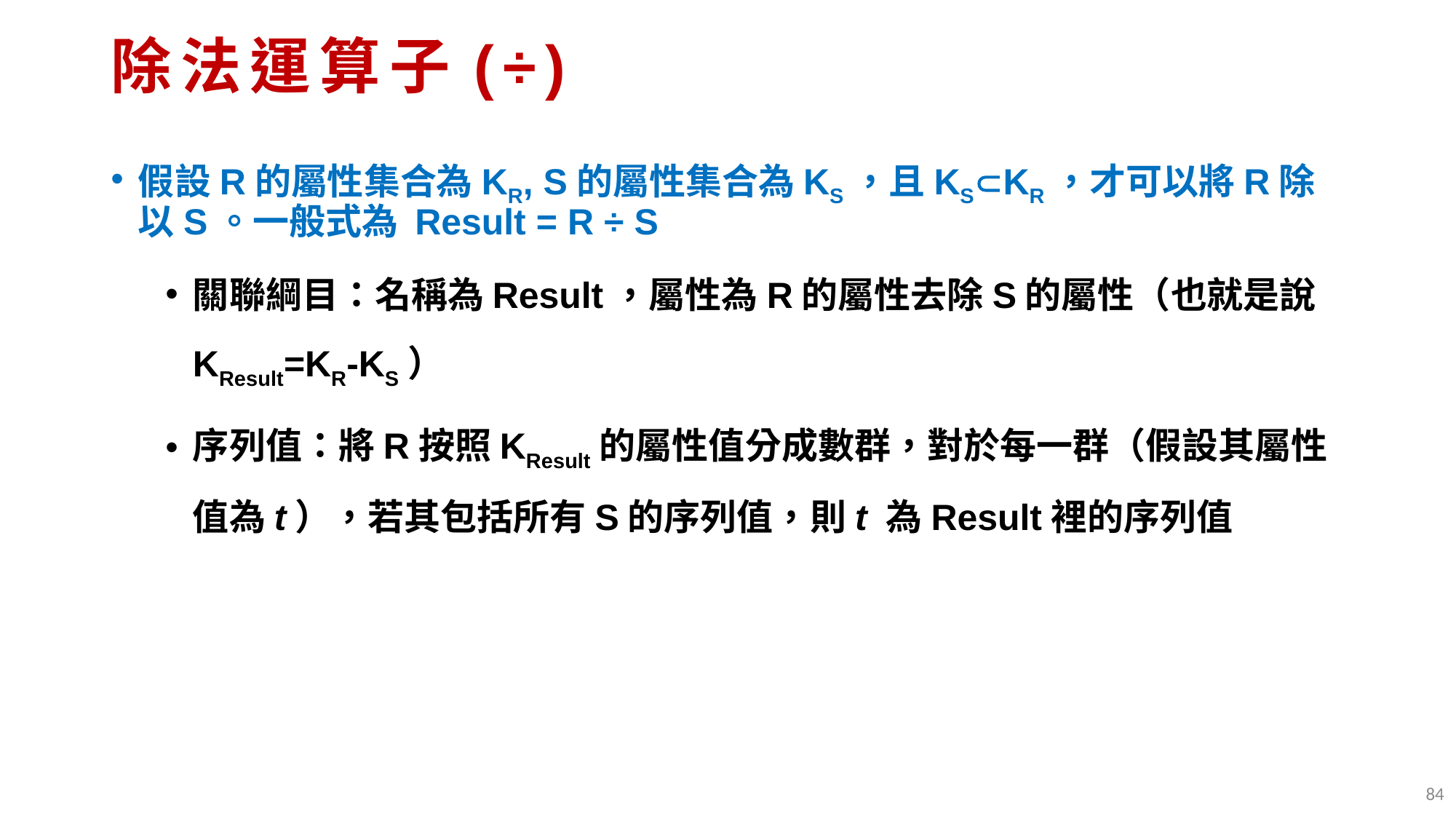

# 除法運算子(÷)
假設R的屬性集合為KR, S的屬性集合為KS，且KS⊂KR，才可以將R除以S。一般式為 Result = R ÷ S
關聯綱目：名稱為Result，屬性為R的屬性去除S的屬性（也就是說KResult=KR-KS）
序列值：將R按照KResult的屬性值分成數群，對於每一群（假設其屬性值為t），若其包括所有S的序列值，則t 為Result裡的序列值

84